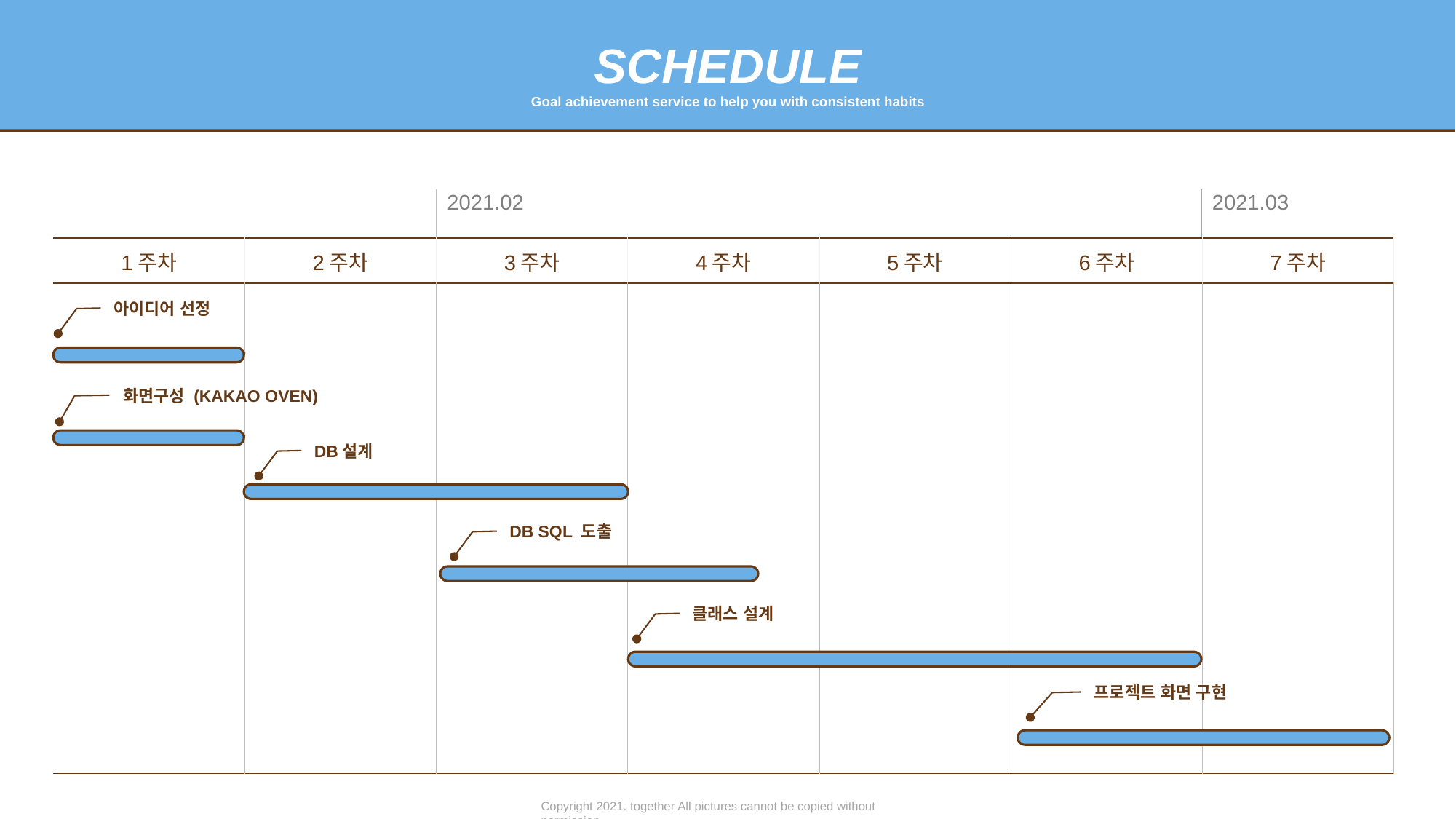

SCHEDULE
Goal achievement service to help you with consistent habits
2021.03
2021.02
| 1주차 | 2주차 | 3주차 | 4주차 | 5주차 | 6주차 | 7주차 |
| --- | --- | --- | --- | --- | --- | --- |
|  |  |  |  |  |  |  |
아이디어 선정

화면구성 (KAKAO OVEN)

DB설계

DB SQL 도출

클래스 설계

프로젝트 화면 구현